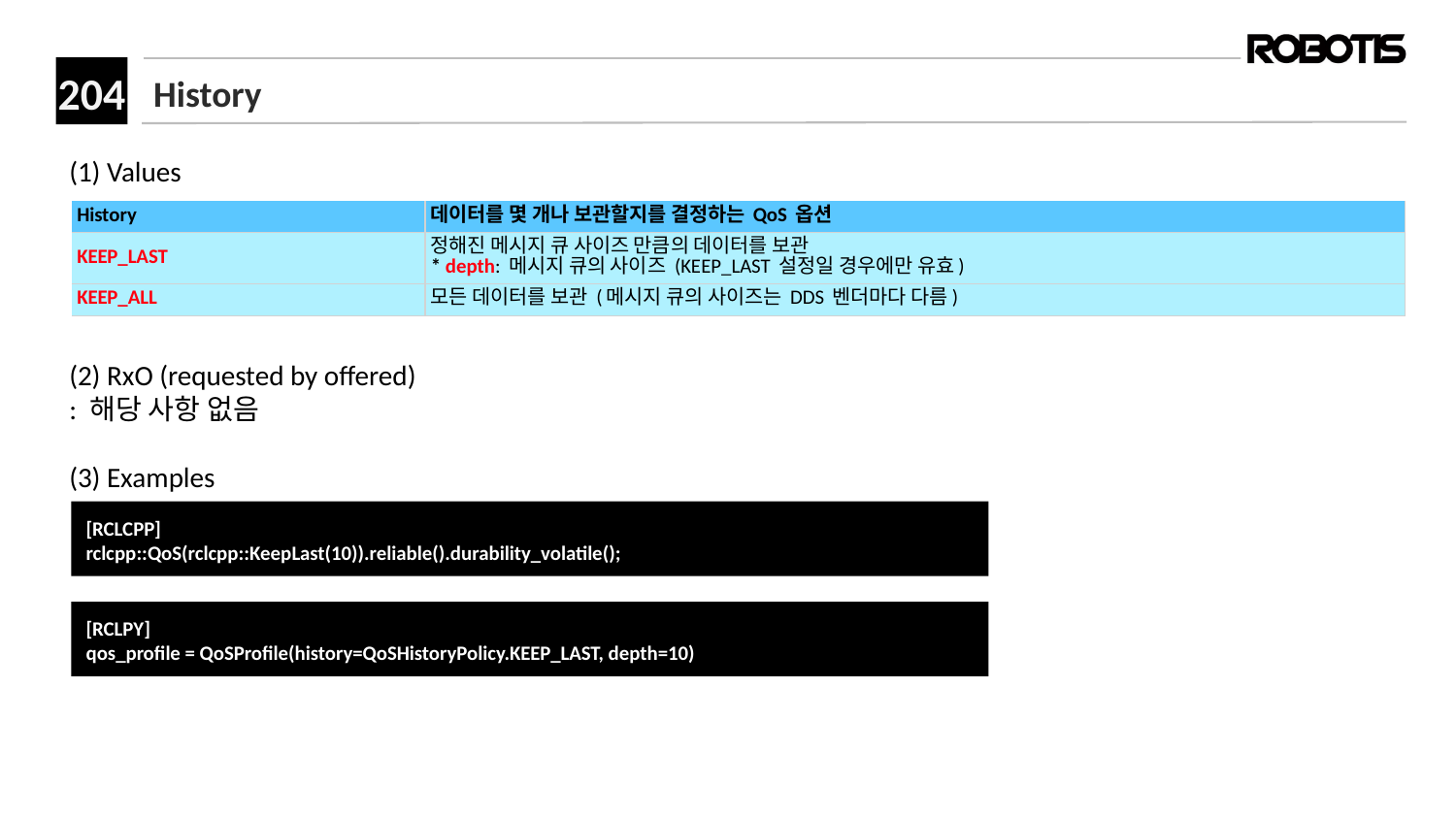

# History
(1) Values

(2) RxO (requested by offered)
: 해당 사항 없음

(3) Examples
| History | 데이터를 몇 개나 보관할지를 결정하는 QoS 옵션 |
| --- | --- |
| KEEP\_LAST | 정해진 메시지 큐 사이즈 만큼의 데이터를 보관 \* depth: 메시지 큐의 사이즈 (KEEP\_LAST 설정일 경우에만 유효) |
| KEEP\_ALL | 모든 데이터를 보관 (메시지 큐의 사이즈는 DDS 벤더마다 다름) |
[RCLCPP]
rclcpp::QoS(rclcpp::KeepLast(10)).reliable().durability_volatile();

[RCLPY]﻿﻿
qos_profile = QoSProfile(history=QoSHistoryPolicy.KEEP_LAST, depth=10)